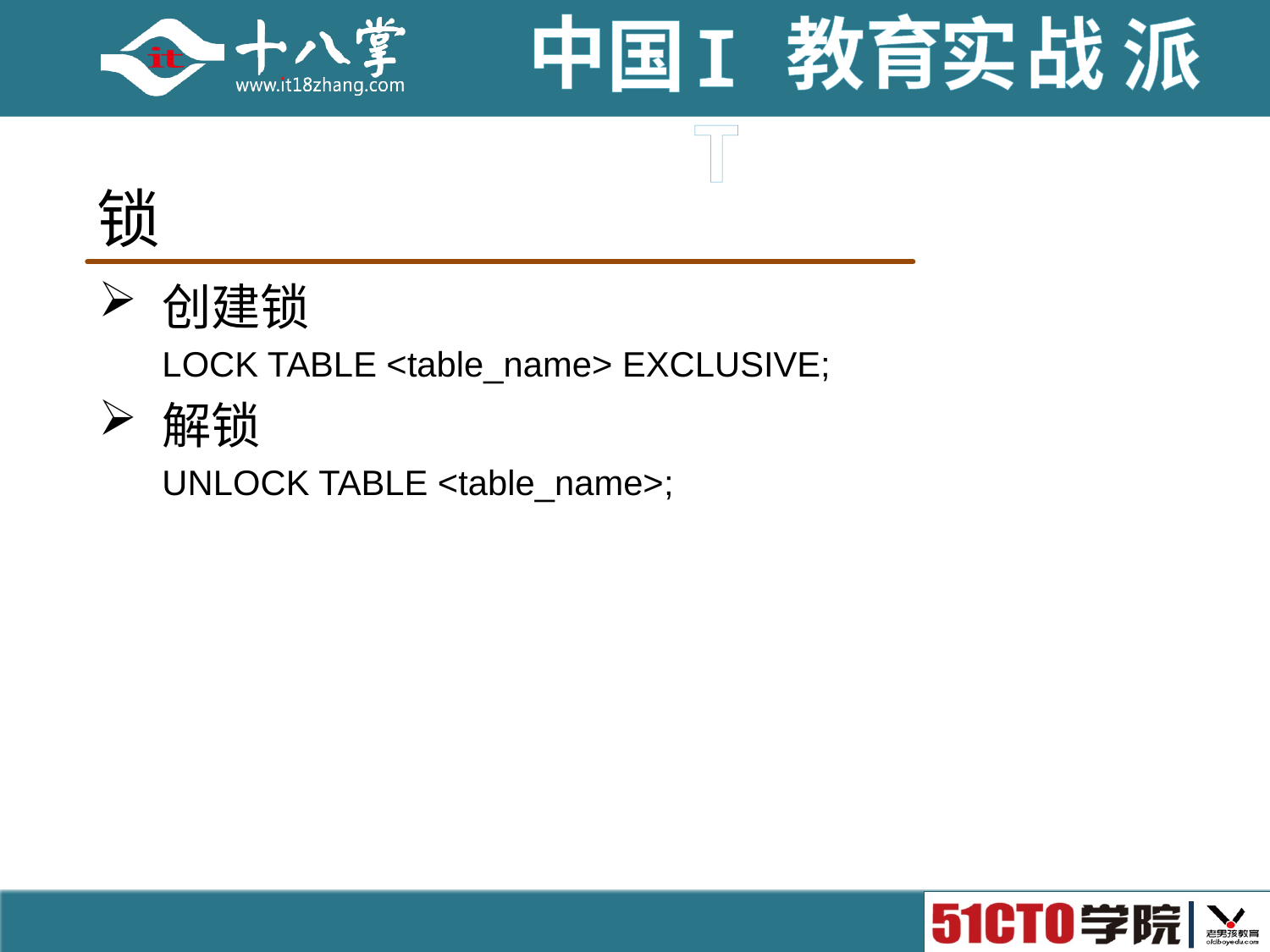

# 锁
创建锁
LOCK TABLE <table_name> EXCLUSIVE;
解锁
UNLOCK TABLE <table_name>;